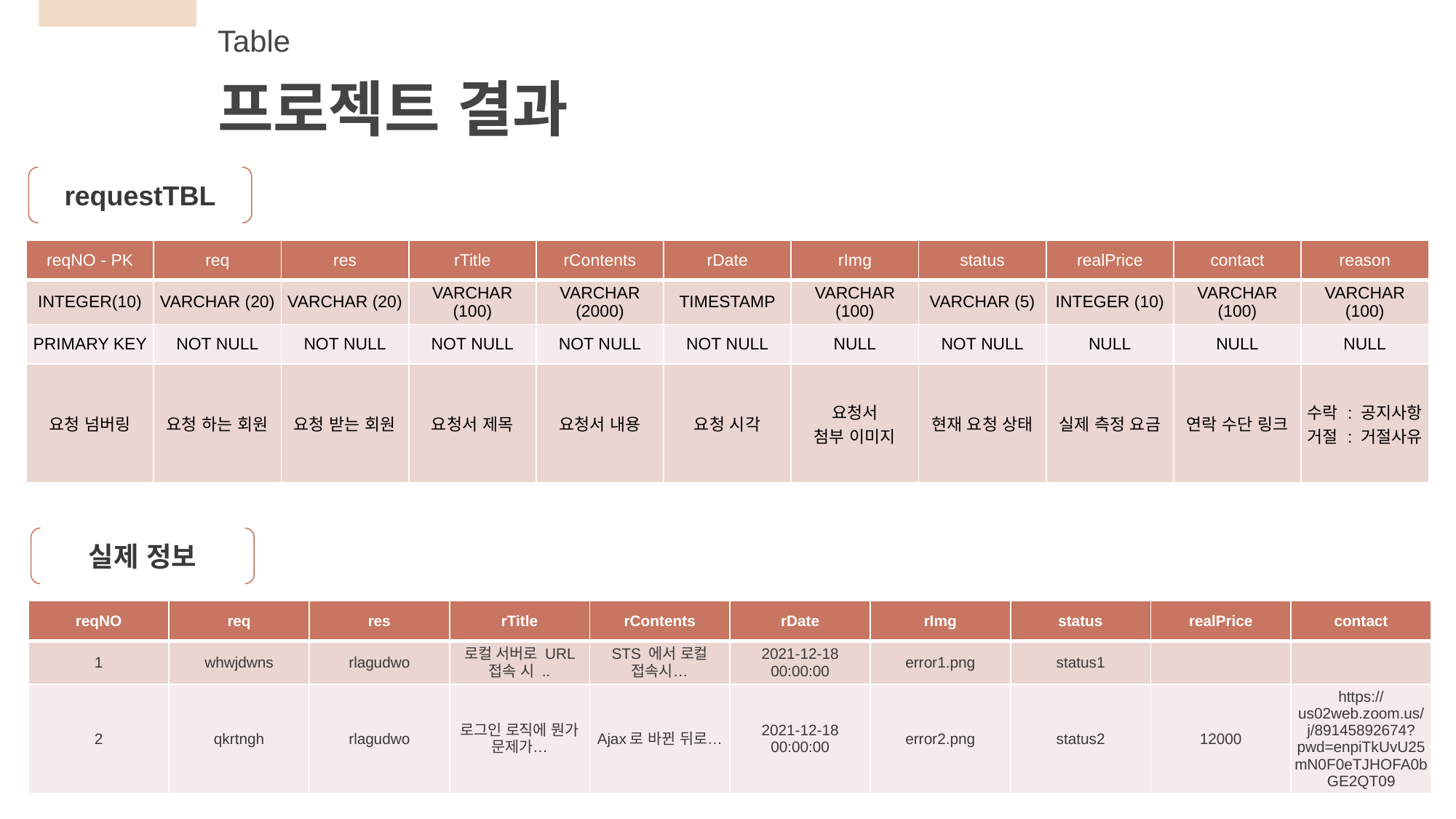

Table
프로젝트 결과
requestTBL
| reqNO - PK | req | res | rTitle | rContents | rDate | rImg | status | realPrice | contact | reason |
| --- | --- | --- | --- | --- | --- | --- | --- | --- | --- | --- |
| INTEGER(10) | VARCHAR (20) | VARCHAR (20) | VARCHAR (100) | VARCHAR (2000) | TIMESTAMP | VARCHAR (100) | VARCHAR (5) | INTEGER (10) | VARCHAR (100) | VARCHAR (100) |
| PRIMARY KEY | NOT NULL | NOT NULL | NOT NULL | NOT NULL | NOT NULL | NULL | NOT NULL | NULL | NULL | NULL |
| 요청 넘버링 | 요청 하는 회원 | 요청 받는 회원 | 요청서 제목 | 요청서 내용 | 요청 시각 | 요청서 첨부 이미지 | 현재 요청 상태 | 실제 측정 요금 | 연락 수단 링크 | 수락 : 공지사항 거절 : 거절사유 |
실제 정보
| reqNO | req | res | rTitle | rContents | rDate | rImg | status | realPrice | contact |
| --- | --- | --- | --- | --- | --- | --- | --- | --- | --- |
| 1 | whwjdwns | rlagudwo | 로컬 서버로 URL 접속 시 .. | STS 에서 로컬 접속시… | 2021-12-18 00:00:00 | error1.png | status1 |  |  |
| 2 | qkrtngh | rlagudwo | 로그인 로직에 뭔가 문제가… | Ajax로 바뀐 뒤로… | 2021-12-18 00:00:00 | error2.png | status2 | 12000 | https://us02web.zoom.us/j/89145892674?pwd=enpiTkUvU25mN0F0eTJHOFA0bGE2QT09 |